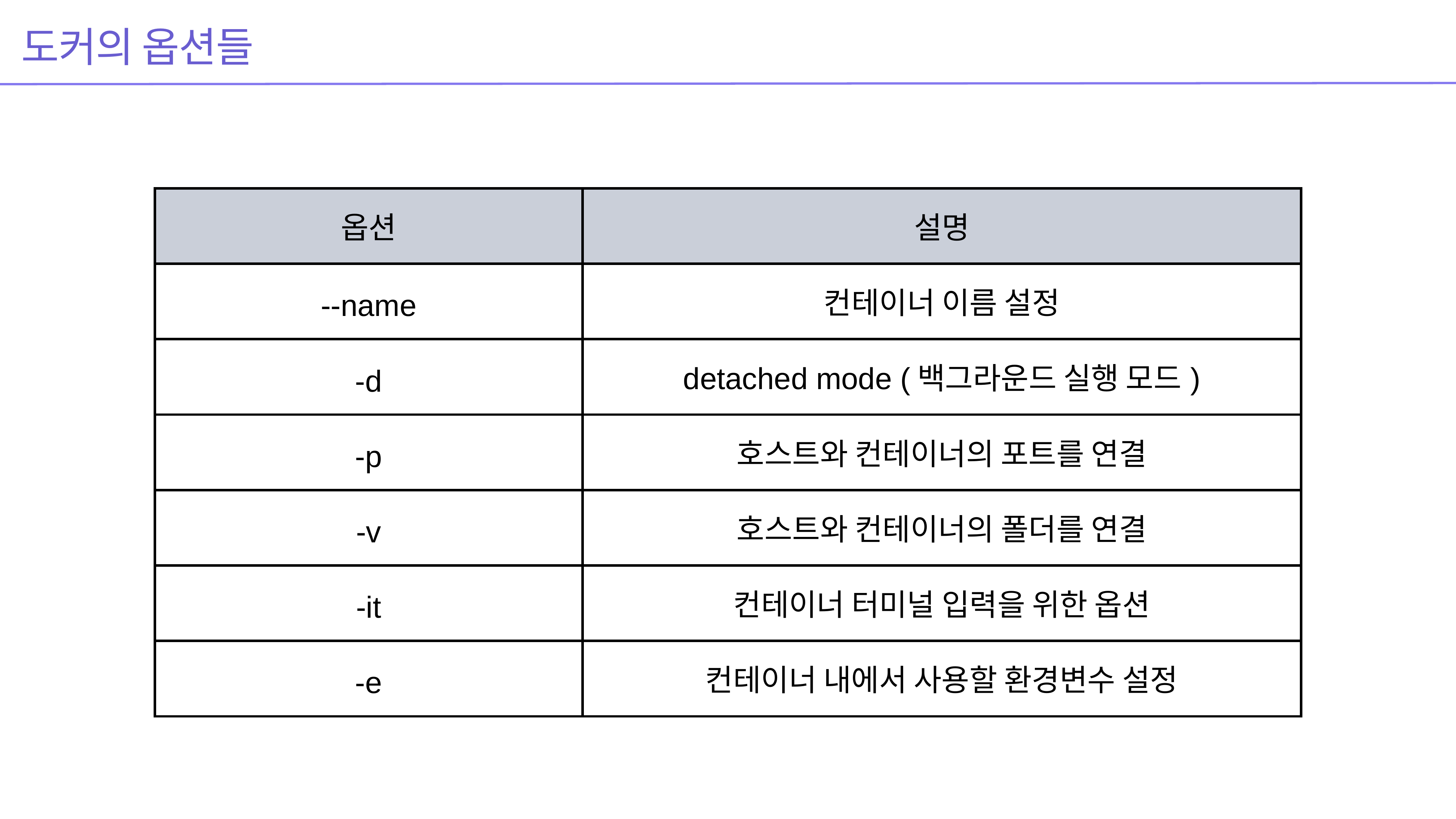

도커의 옵션들

| 옵션 | 설명 |
| --- | --- |
| --name | 컨테이너 이름 설정 |
| -d | detached mode (백그라운드 실행 모드) |
| -p | 호스트와 컨테이너의 포트를 연결 |
| -v | 호스트와 컨테이너의 폴더를 연결 |
| -it | 컨테이너 터미널 입력을 위한 옵션 |
| -e | 컨테이너 내에서 사용할 환경변수 설정 |